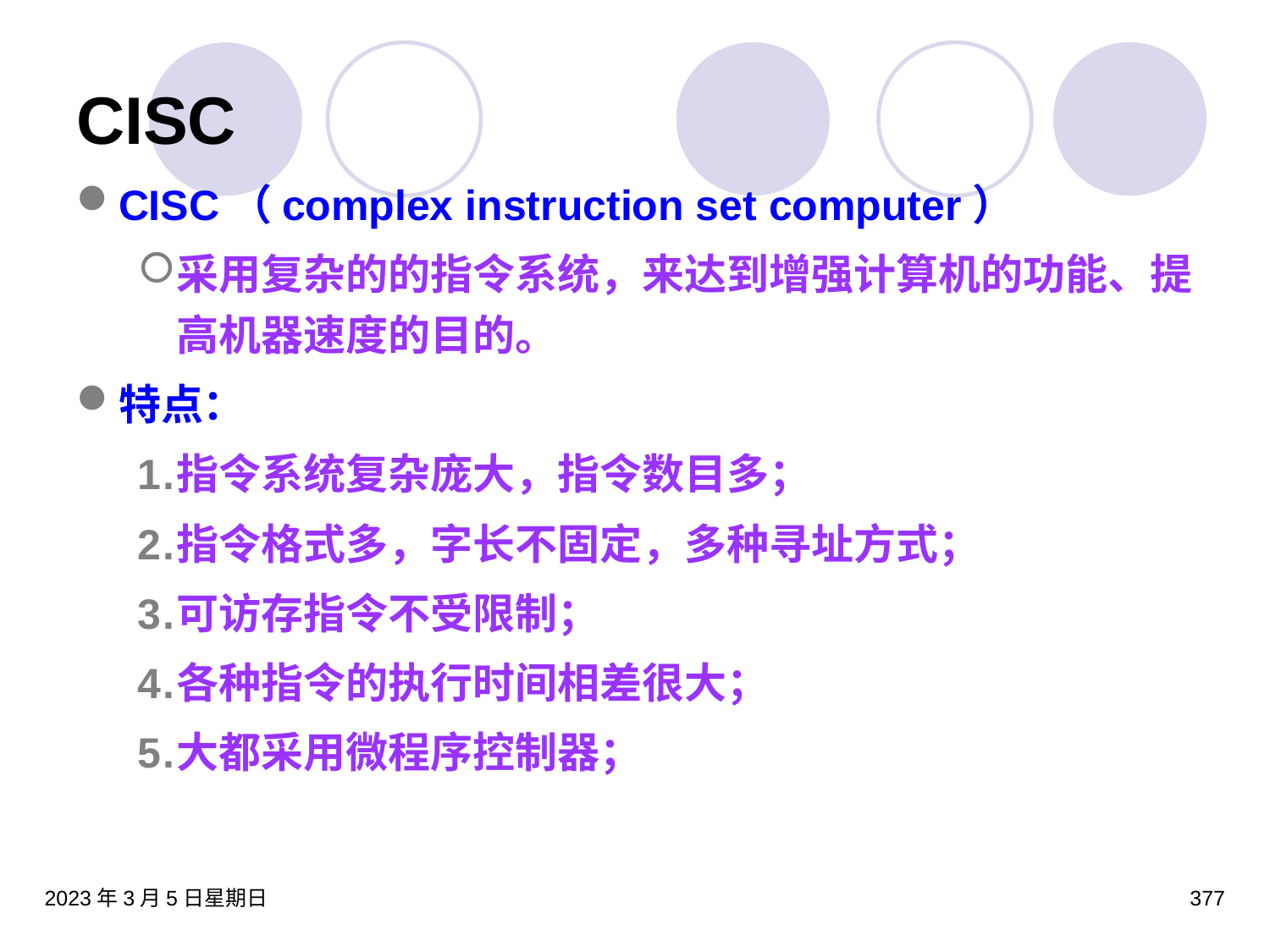

# CISC
CISC（complex instruction set computer）
采用复杂的的指令系统，来达到增强计算机的功能、提高机器速度的目的。
特点：
指令系统复杂庞大，指令数目多；
指令格式多，字长不固定，多种寻址方式；
可访存指令不受限制；
各种指令的执行时间相差很大；
大都采用微程序控制器；
2023年3月5日星期日
377